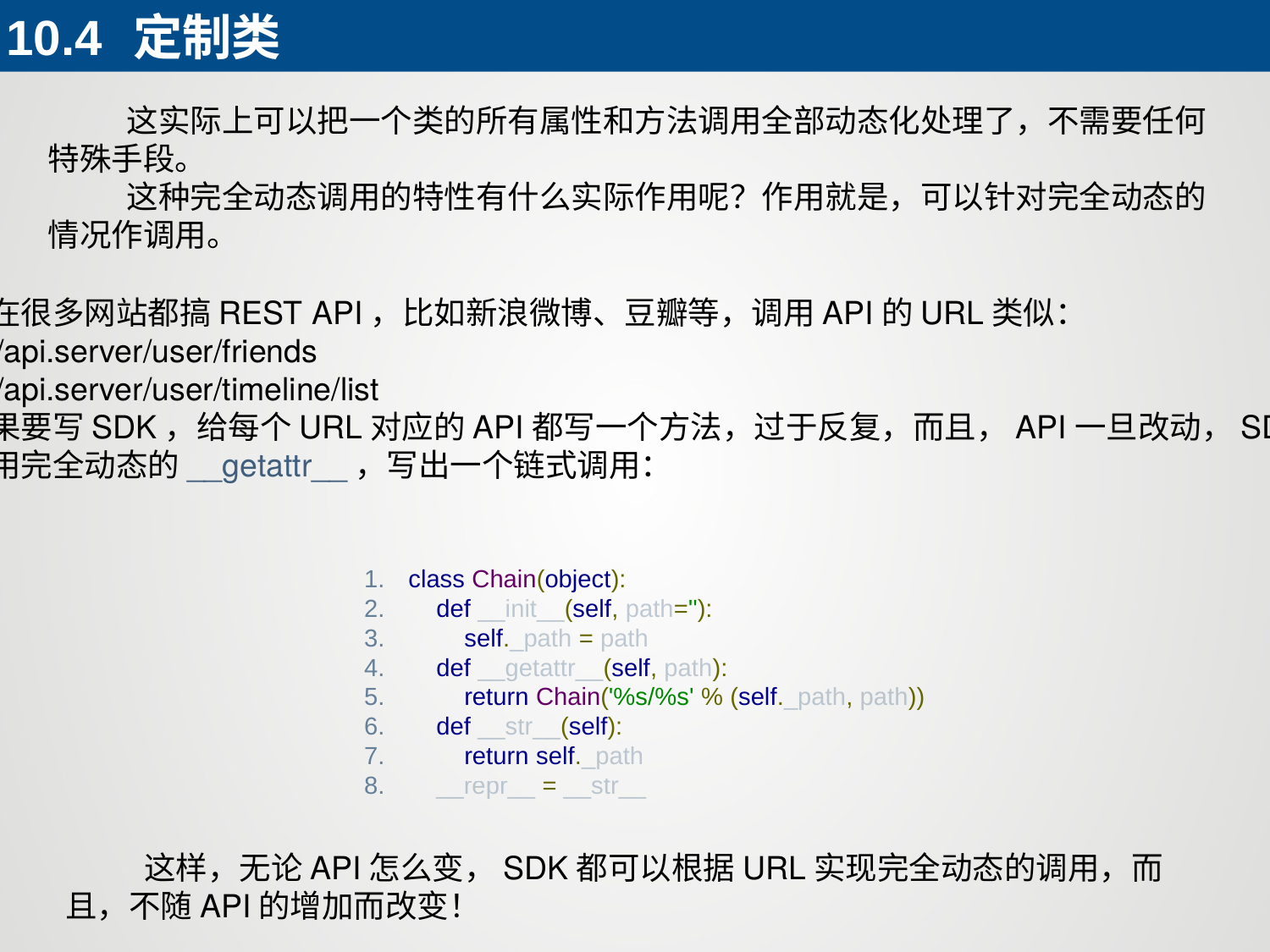

10.4	定制类
        这实际上可以把一个类的所有属性和方法调用全部动态化处理了，不需要任何特殊手段。
        这种完全动态调用的特性有什么实际作用呢？作用就是，可以针对完全动态的情况作调用。
          现在很多网站都搞REST API，比如新浪微博、豆瓣等，调用API的URL类似：
http://api.server/user/friends
http://api.server/user/timeline/list
          如果要写SDK，给每个URL对应的API都写一个方法，过于反复，而且，API一旦改动，SDK也要改。
          利用完全动态的__getattr__，写出一个链式调用：
class Chain(object):
    def __init__(self, path=''):
        self._path = path
    def __getattr__(self, path):
        return Chain('%s/%s' % (self._path, path))
    def __str__(self):
        return self._path
    __repr__ = __str__
        这样，无论API怎么变，SDK都可以根据URL实现完全动态的调用，而且，不随API的增加而改变！